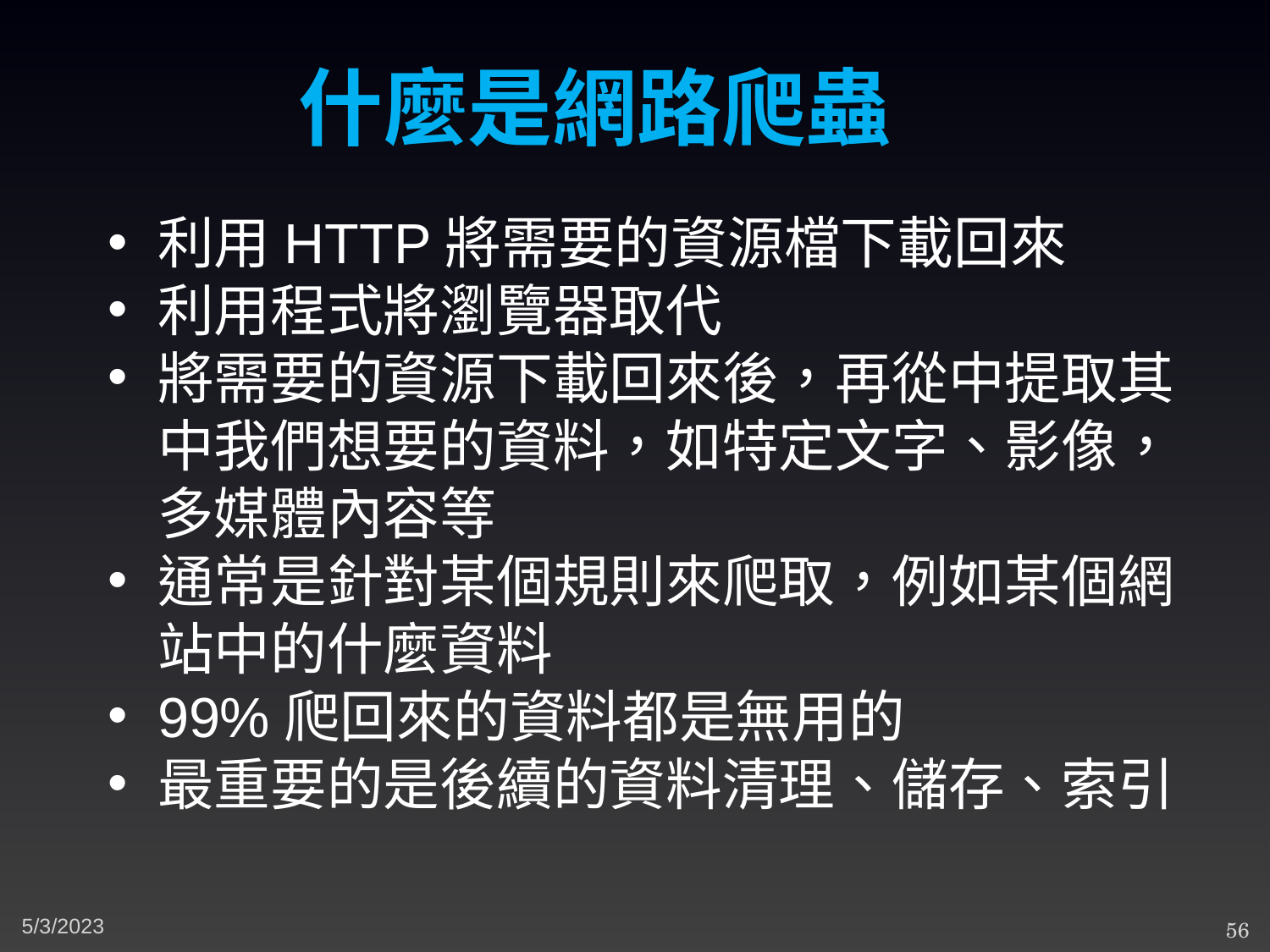

什麼是網路爬蟲
利用HTTP將需要的資源檔下載回來
利用程式將瀏覽器取代
將需要的資源下載回來後，再從中提取其中我們想要的資料，如特定文字、影像，多媒體內容等
通常是針對某個規則來爬取，例如某個網站中的什麼資料
99%爬回來的資料都是無用的
最重要的是後續的資料清理、儲存、索引
5/3/2023
56